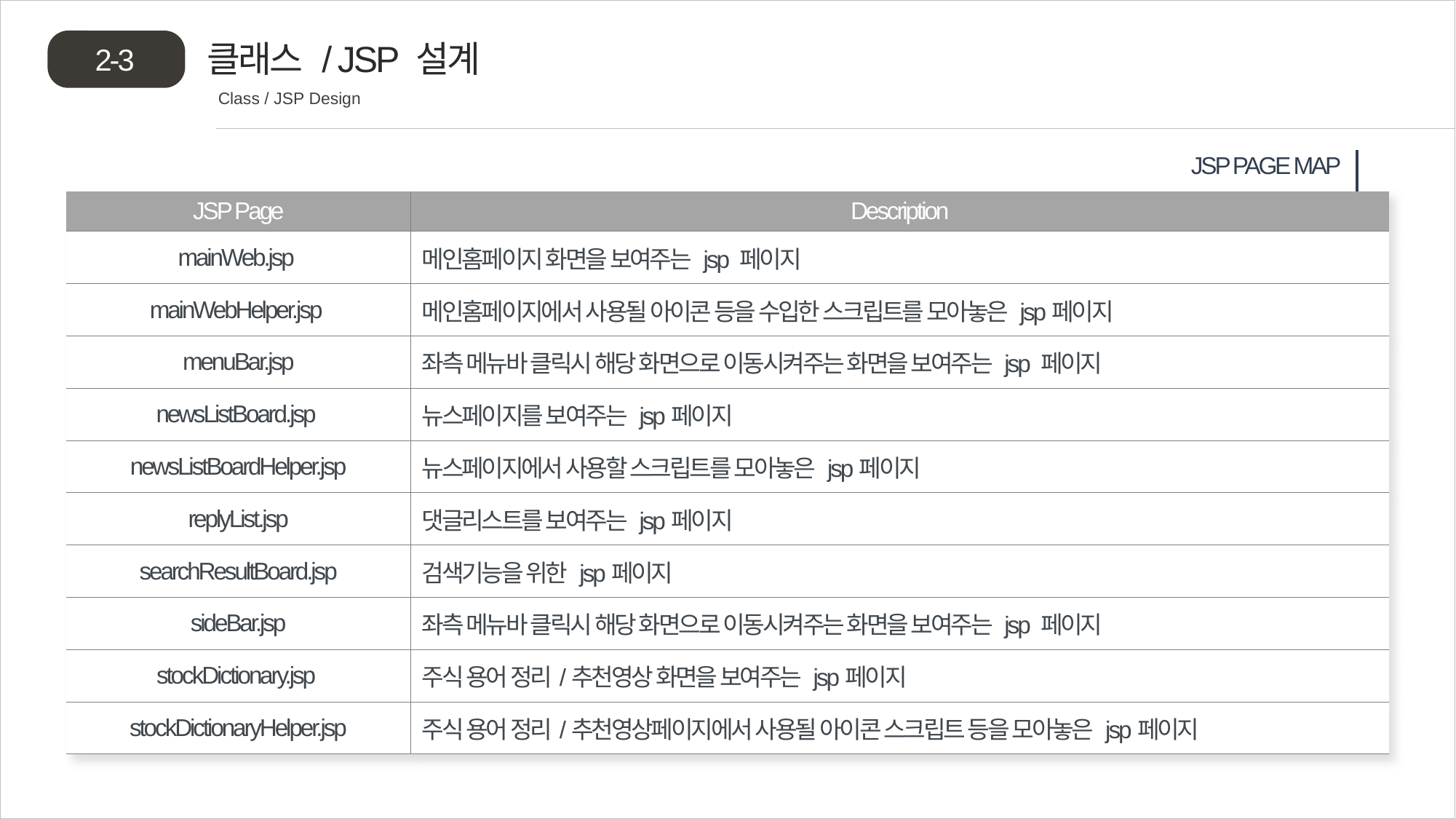

클래스 / JSP 설계
2-3
Class / JSP Design
JSP PAGE MAP
| JSP Page | Description |
| --- | --- |
| mainWeb.jsp | 메인홈페이지 화면을 보여주는 jsp 페이지 |
| mainWebHelper.jsp | 메인홈페이지에서 사용될 아이콘 등을 수입한 스크립트를 모아놓은 jsp페이지 |
| menuBar.jsp | 좌측 메뉴바 클릭시 해당 화면으로 이동시켜주는 화면을 보여주는 jsp 페이지 |
| newsListBoard.jsp | 뉴스페이지를 보여주는 jsp페이지 |
| newsListBoardHelper.jsp | 뉴스페이지에서 사용할 스크립트를 모아놓은 jsp페이지 |
| replyList.jsp | 댓글리스트를 보여주는 jsp페이지 |
| searchResultBoard.jsp | 검색기능을 위한 jsp페이지 |
| sideBar.jsp | 좌측 메뉴바 클릭시 해당 화면으로 이동시켜주는 화면을 보여주는 jsp 페이지 |
| stockDictionary.jsp | 주식 용어 정리/추천영상 화면을 보여주는 jsp페이지 |
| stockDictionaryHelper.jsp | 주식 용어 정리/추천영상페이지에서 사용될 아이콘 스크립트 등을 모아놓은 jsp페이지 |